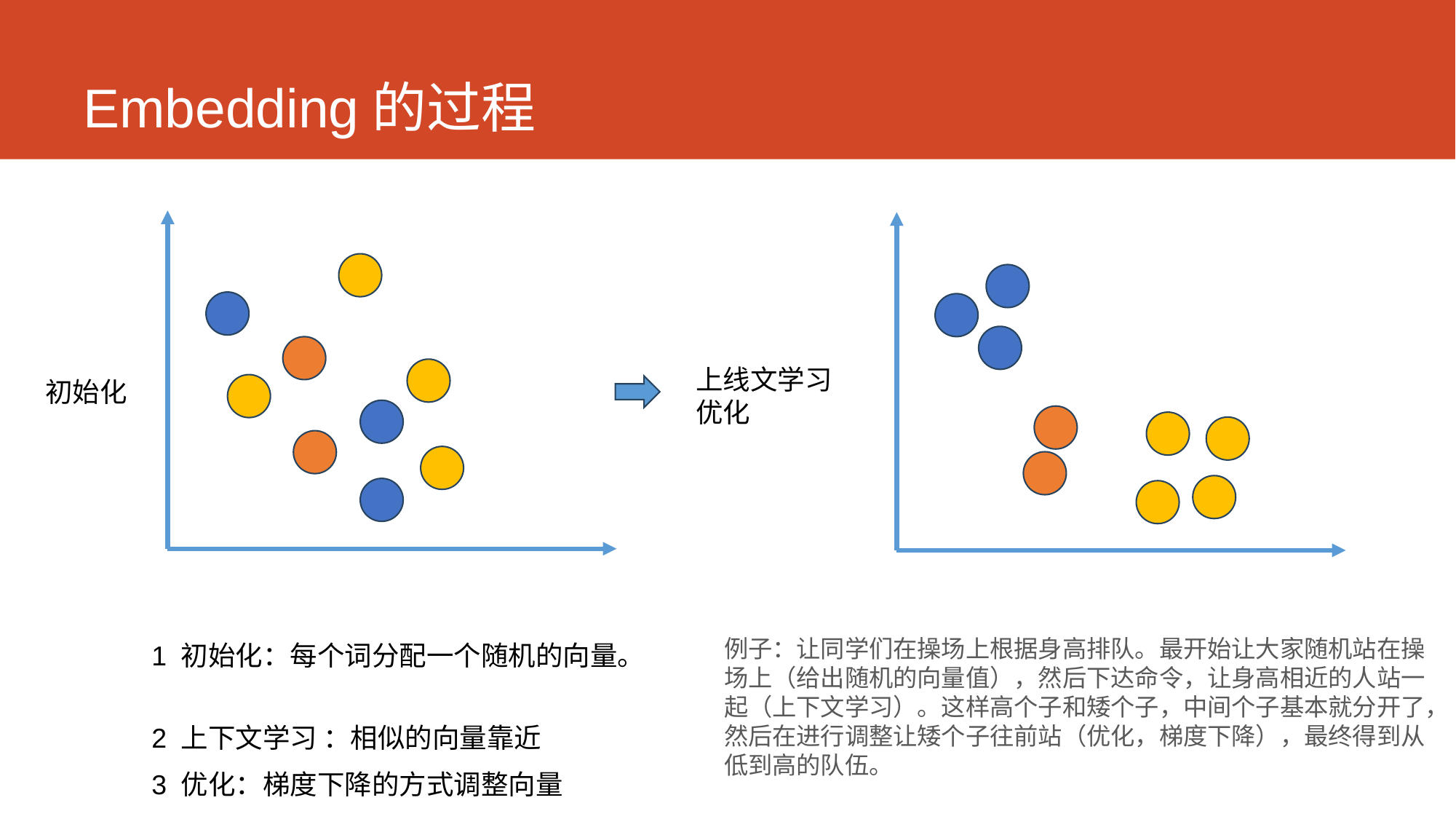

# Embedding的过程

上线文学习
优化

初始化

例子：让同学们在操场上根据身高排队。最开始让大家随机站在操场上（给出随机的向量值），然后下达命令，让身高相近的人站一起（上下文学习）。这样高个子和矮个子，中间个子基本就分开了，然后在进行调整让矮个子往前站（优化，梯度下降），最终得到从低到高的队伍。
1 初始化：每个词分配一个随机的向量。
2 上下文学习 ：相似的向量靠近
3 优化：梯度下降的方式调整向量